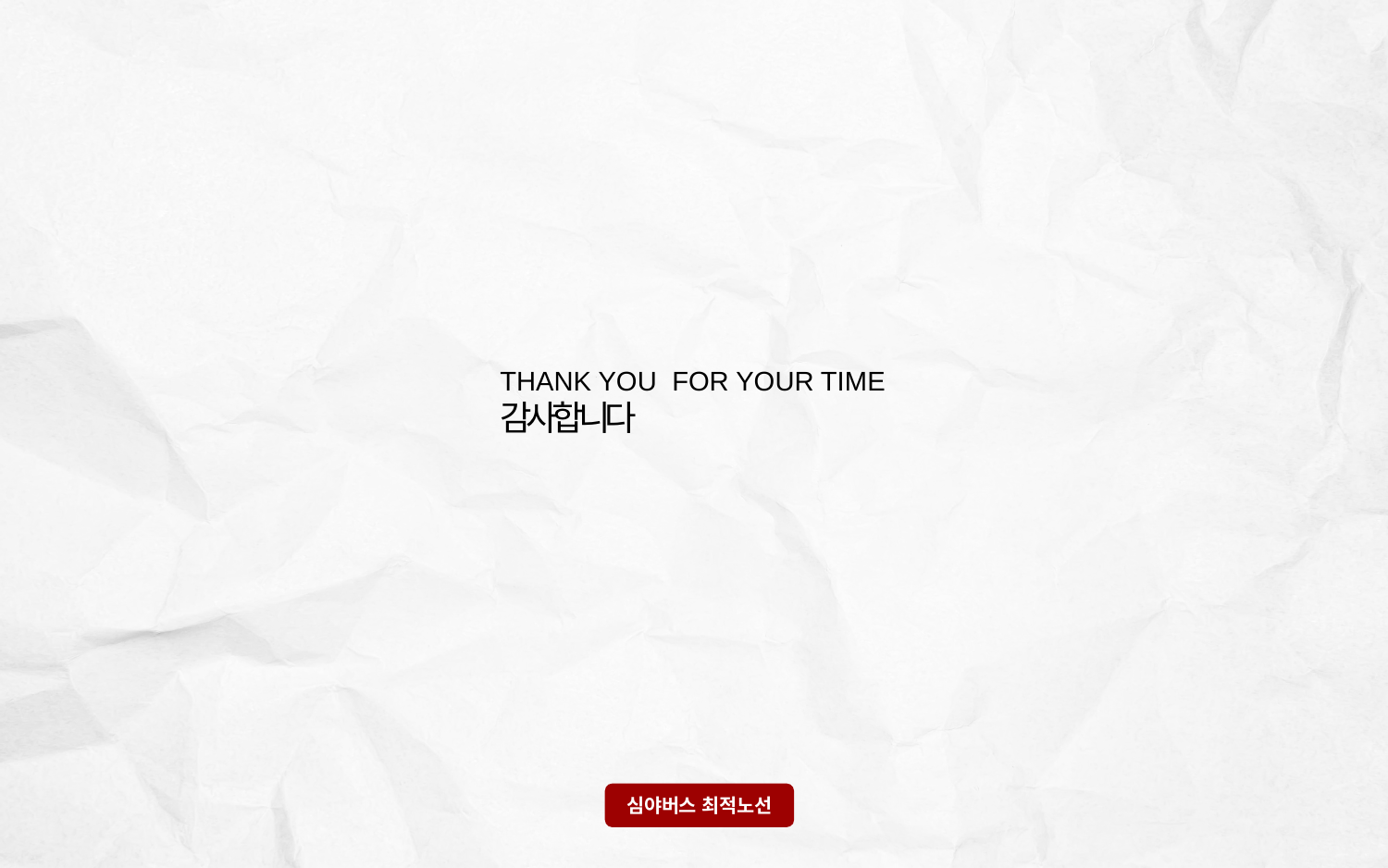

THANK YOU  FOR YOUR TIME
감사합니다

심야버스 최적노선